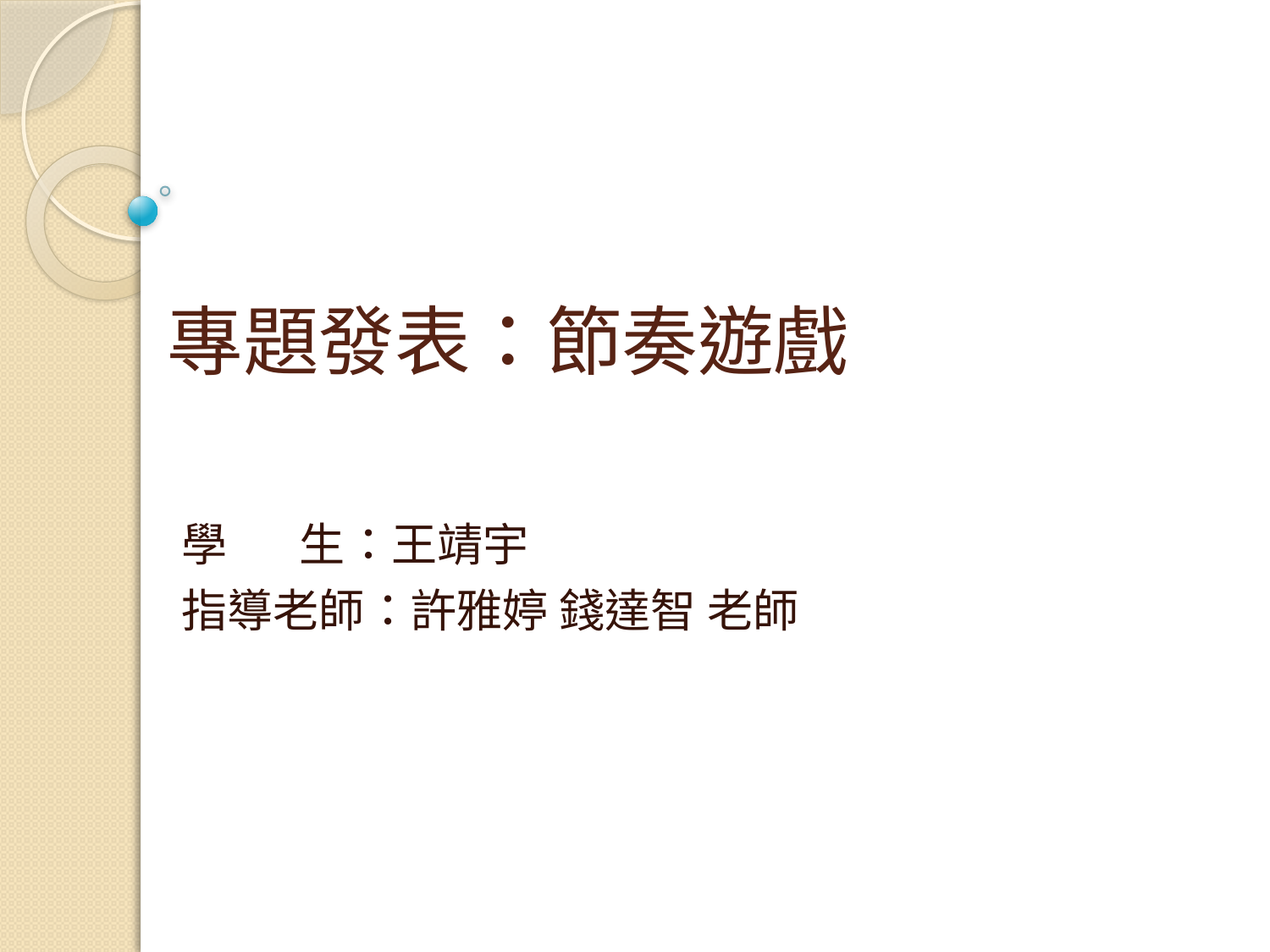

# 專題發表：節奏遊戲
學       生：王靖宇
指導老師：許雅婷 錢達智 老師